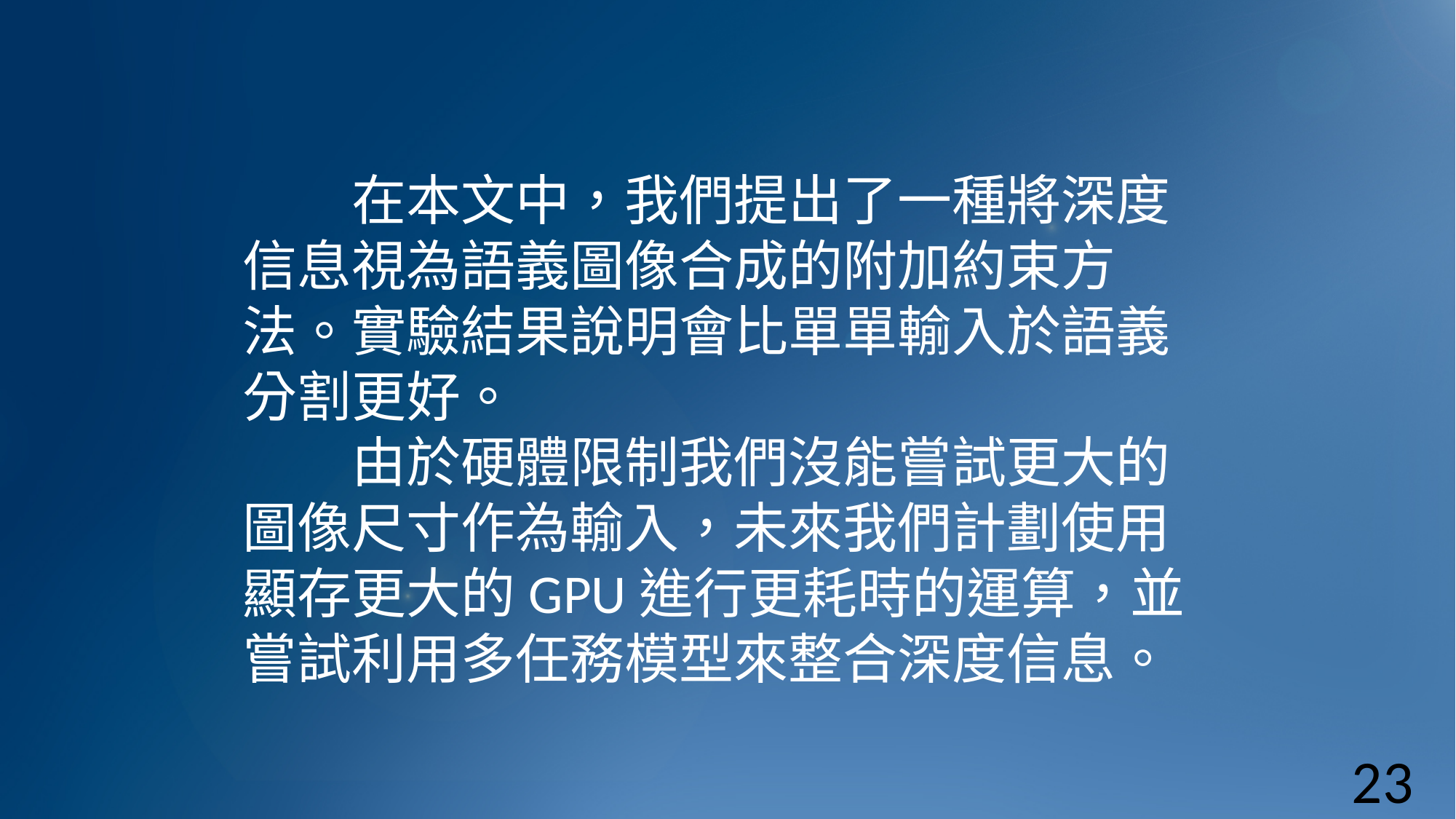

在本文中，我們提出了一種將深度信息視為語義圖像合成的附加約束方法。實驗結果說明會比單單輸入於語義分割更好。
	由於硬體限制我們沒能嘗試更大的圖像尺寸作為輸入，未來我們計劃使用顯存更大的GPU進行更耗時的運算，並嘗試利用多任務模型來整合深度信息。
23